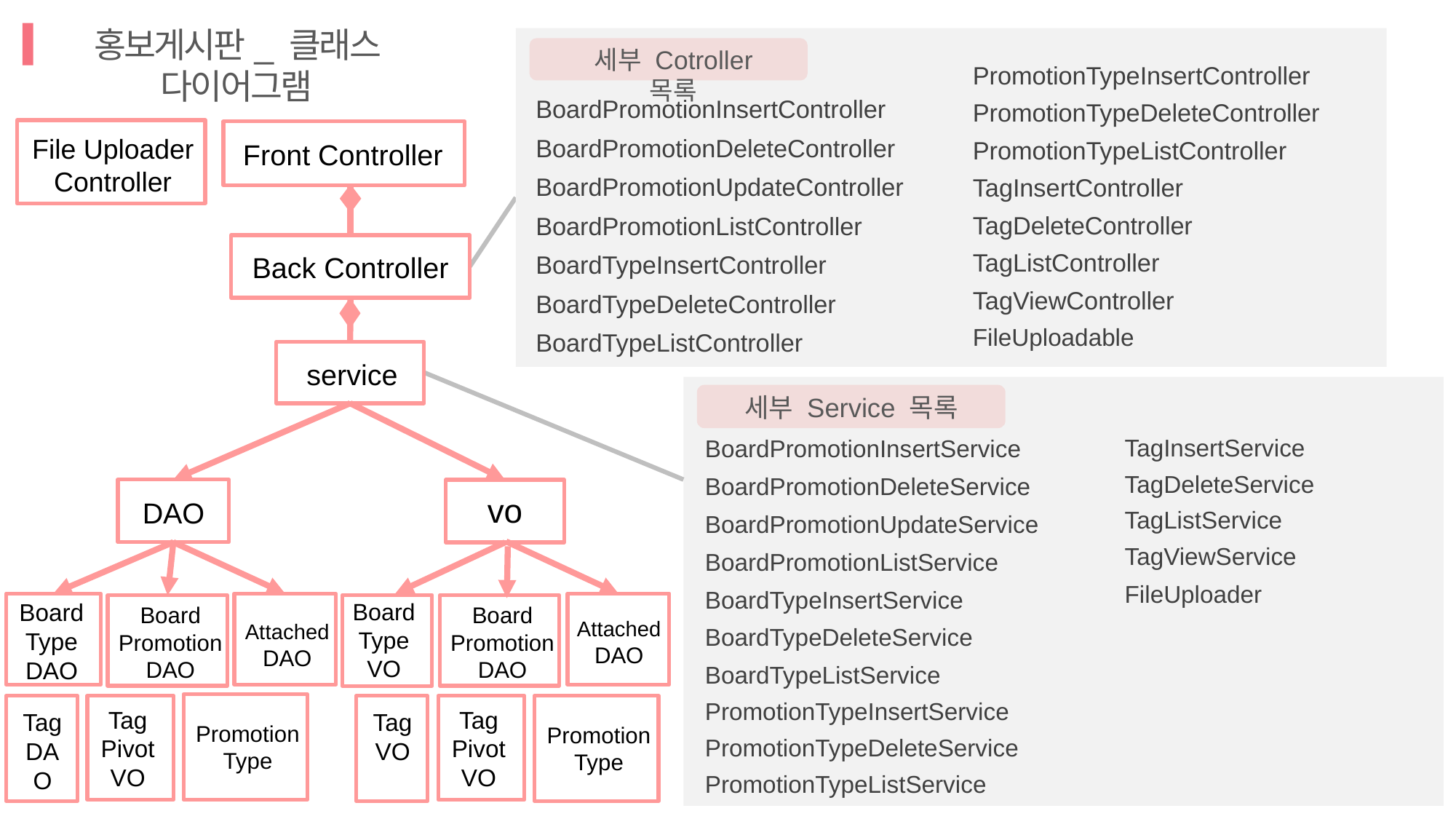

홍보게시판_ 클래스 다이어그램

세부 Cotroller 목록
PromotionTypeInsertController
PromotionTypeDeleteController
PromotionTypeListController
TagInsertController
TagDeleteController
TagListController
TagViewController
FileUploadable

BoardPromotionInsertController
BoardPromotionDeleteController
BoardPromotionUpdateController
BoardPromotionListController
BoardTypeInsertController
BoardTypeDeleteController
BoardTypeListController

File Uploader
Controller

Front Controller

Back Controller

service

세부 Service 목록
BoardPromotionInsertService
BoardPromotionDeleteService
BoardPromotionUpdateService
BoardPromotionListService
BoardTypeInsertService
BoardTypeDeleteService
BoardTypeListService
PromotionTypeInsertService
PromotionTypeDeleteService
PromotionTypeListService
TagInsertService
TagDeleteService
TagListService
TagViewService
FileUploader

DAO

vo
Board
Type
DAO

Board
Type
VO

Board
Promotion
DAO

Board
Promotion
DAO
Attached
DAO
Attached
DAO

Promotion Type

Tag
Pivot
VO

Tag
VO

Tag
Pivot
VO

Promotion Type

Tag
DAO